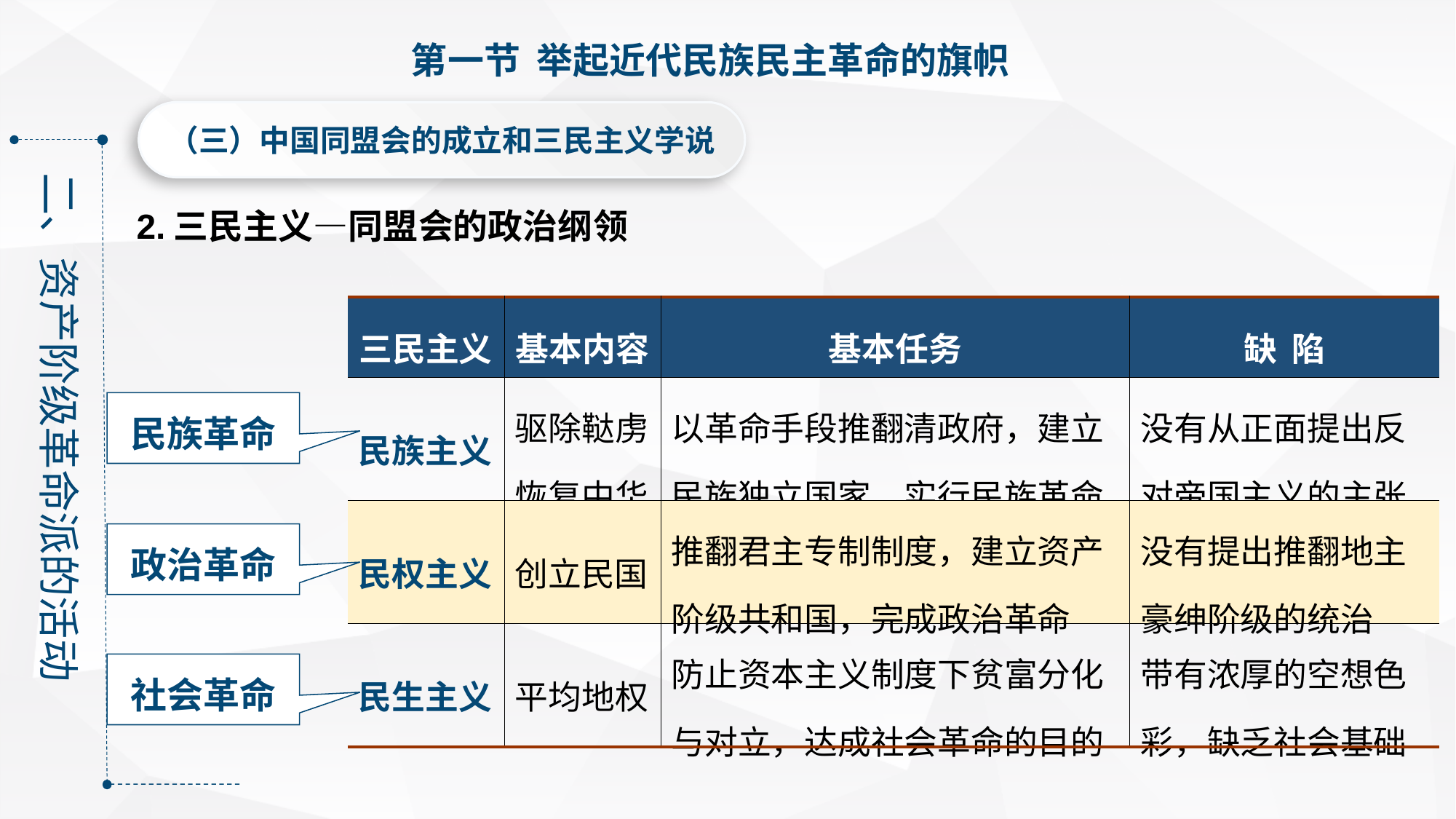

第一节  举起近代民族民主革命的旗帜
（三）中国同盟会的成立和三民主义学说

二、资产阶级革命派的活动
2.三民主义—同盟会的政治纲领
| 三民主义 | 基本内容 | 基本任务 | 缺 陷 |
| --- | --- | --- | --- |
| 民族主义 | 驱除鞑虏恢复中华 | 以革命手段推翻清政府，建立民族独立国家，实行民族革命 | 没有从正面提出反对帝国主义的主张 |
| 民权主义 | 创立民国 | 推翻君主专制制度，建立资产阶级共和国，完成政治革命 | 没有提出推翻地主豪绅阶级的统治 |
| 民生主义 | 平均地权 | 防止资本主义制度下贫富分化与对立，达成社会革命的目的 | 带有浓厚的空想色彩，缺乏社会基础 |
民族革命
政治革命
社会革命